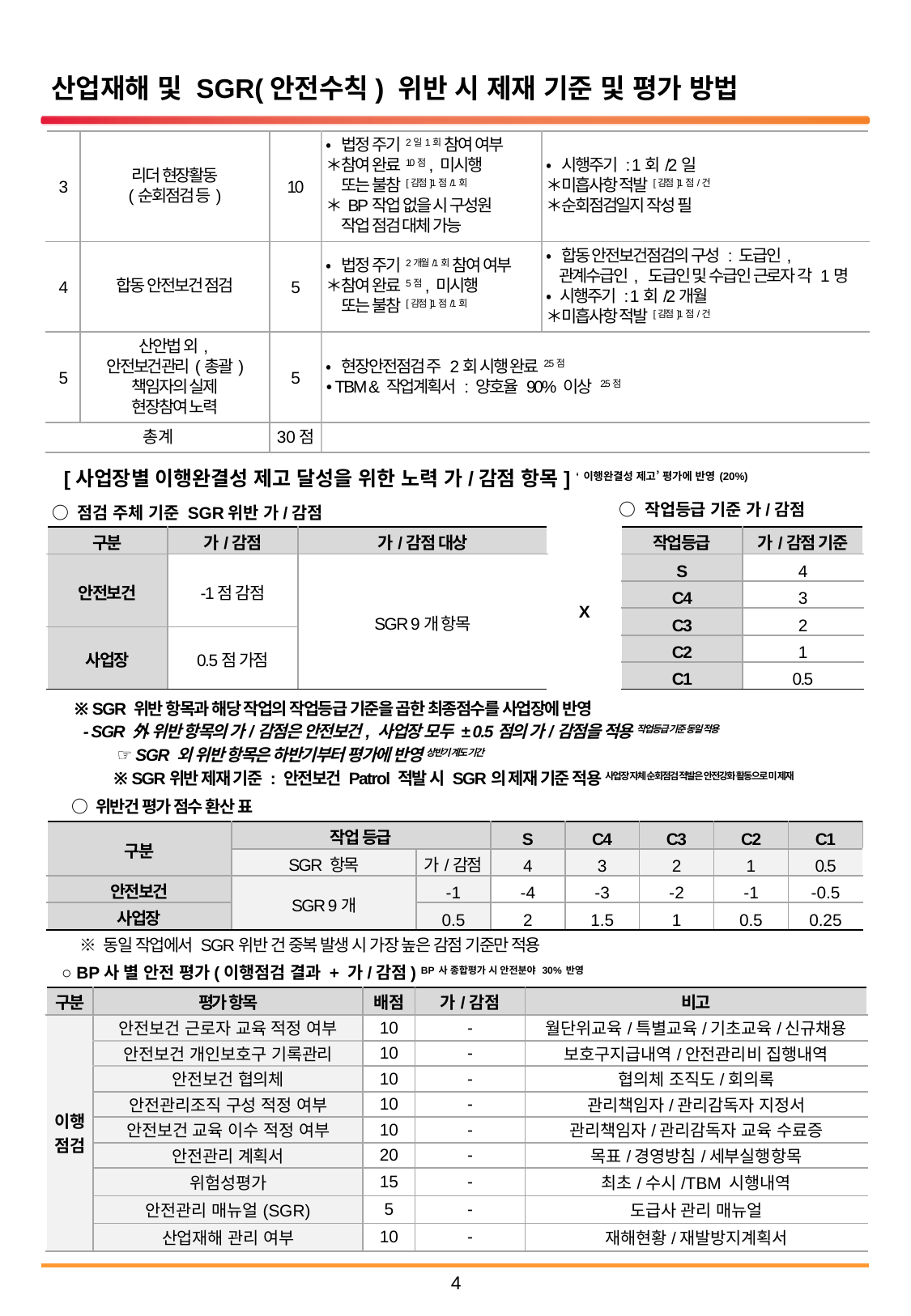

산업재해 및 SGR(안전수칙) 위반 시 제재 기준 및 평가 방법
| 3 | 리더 현장활동 (순회점검 등) | 10 | • 법정 주기2일1회 참여 여부 ＊참여 완료10점, 미시행 또는 불참[감점]1점/1회 ＊BP작업 없을 시 구성원 작업 점검 대체 가능 | • 시행주기 : 1회/2일 ＊미흡사항 적발[감점]1점/건 ＊순회점검일지 작성 필 |
| --- | --- | --- | --- | --- |
| 4 | 합동 안전보건 점검 | 5 | • 법정 주기2개월/1회 참여 여부 ＊참여 완료5점, 미시행 또는 불참[감점]1점/1회 | • 합동 안전보건점검의 구성 : 도급인, 관계수급인, 도급인 및 수급인 근로자 각 1명 • 시행주기 : 1회/2개월 ＊미흡사항 적발[감점]1점/건 |
| 5 | 산안법 외, 안전보건관리(총괄) 책임자의 실제 현장참여 노력 | 5 | • 현장안전점검 주 2회 시행 완료2.5점 • TBM & 작업계획서 : 양호율 90% 이상 2.5점 |  |
| 총계 |  | 30점 |  |  |

 [사업장별 이행완결성 제고 달성을 위한 노력 가/감점 항목] ‘이행완결성 제고’ 평가에 반영(20%)
○ 점검 주체 기준 SGR위반 가/감점
○ 작업등급 기준 가/감점
| 구분 | 가/감점 | 가/감점 대상 | X | 작업등급 | 가/감점 기준 |
| --- | --- | --- | --- | --- | --- |
| 안전보건 | -1점 감점 | SGR 9개 항목 |  | S | 4 |
|  |  |  |  | C4 | 3 |
|  |  |  |  | C3 | 2 |
| 사업장 | 0.5점 가점 |  |  |  |  |
|  |  |  |  | C2 | 1 |
|  |  |  |  | C1 | 0.5 |
※ SGR 위반 항목과 해당 작업의 작업등급 기준을 곱한 최종점수를 사업장에 반영
- SGR 外 위반 항목의 가/감점은 안전보건, 사업장 모두 ± 0.5점의 가/감점을 적용 작업등급 기준 동일 적용
 ☞ SGR 외 위반 항목은 하반기부터 평가에 반영 상반기 계도 기간
※ SGR위반 제재 기준 : 안전보건 Patrol 적발 시 SGR의 제재 기준 적용 사업장 자체 순회점검 적발은 안전강화 활동으로 미 제재
○ 위반건 평가 점수 환산 표
| 구분 | 작업 등급 |  | S | C4 | C3 | C2 | C1 |
| --- | --- | --- | --- | --- | --- | --- | --- |
|  | SGR 항목 | 가/감점 | 4 | 3 | 2 | 1 | 0.5 |
| 안전보건 | SGR 9개 | -1 | -4 | -3 | -2 | -1 | -0.5 |
| 사업장 |  | 0.5 | 2 | 1.5 | 1 | 0.5 | 0.25 |
※ 동일 작업에서 SGR위반 건 중복 발생 시 가장 높은 감점 기준만 적용
  ○ BP사 별 안전 평가(이행점검 결과 + 가/감점) BP사 종합평가 시 안전분야 30%반영
| 구분 | 평가 항목 | 배점 | 가/감점 | 비고 |
| --- | --- | --- | --- | --- |
| 이행 점검 | 안전보건 근로자 교육 적정 여부 | 10 | - | 월단위교육/특별교육/기초교육/신규채용 |
|  | 안전보건 개인보호구 기록관리 | 10 | - | 보호구지급내역/안전관리비 집행내역 |
|  | 안전보건 협의체 | 10 | - | 협의체 조직도/회의록 |
|  | 안전관리조직 구성 적정 여부 | 10 | - | 관리책임자/관리감독자 지정서 |
|  | 안전보건 교육 이수 적정 여부 | 10 | - | 관리책임자/관리감독자 교육 수료증 |
|  | 안전관리 계획서 | 20 | - | 목표/경영방침/세부실행항목 |
|  | 위험성평가 | 15 | - | 최초/수시/TBM 시행내역 |
|  | 안전관리 매뉴얼(SGR) | 5 | - | 도급사 관리 매뉴얼 |
|  | 산업재해 관리 여부 | 10 | - | 재해현황/재발방지계획서 |
4